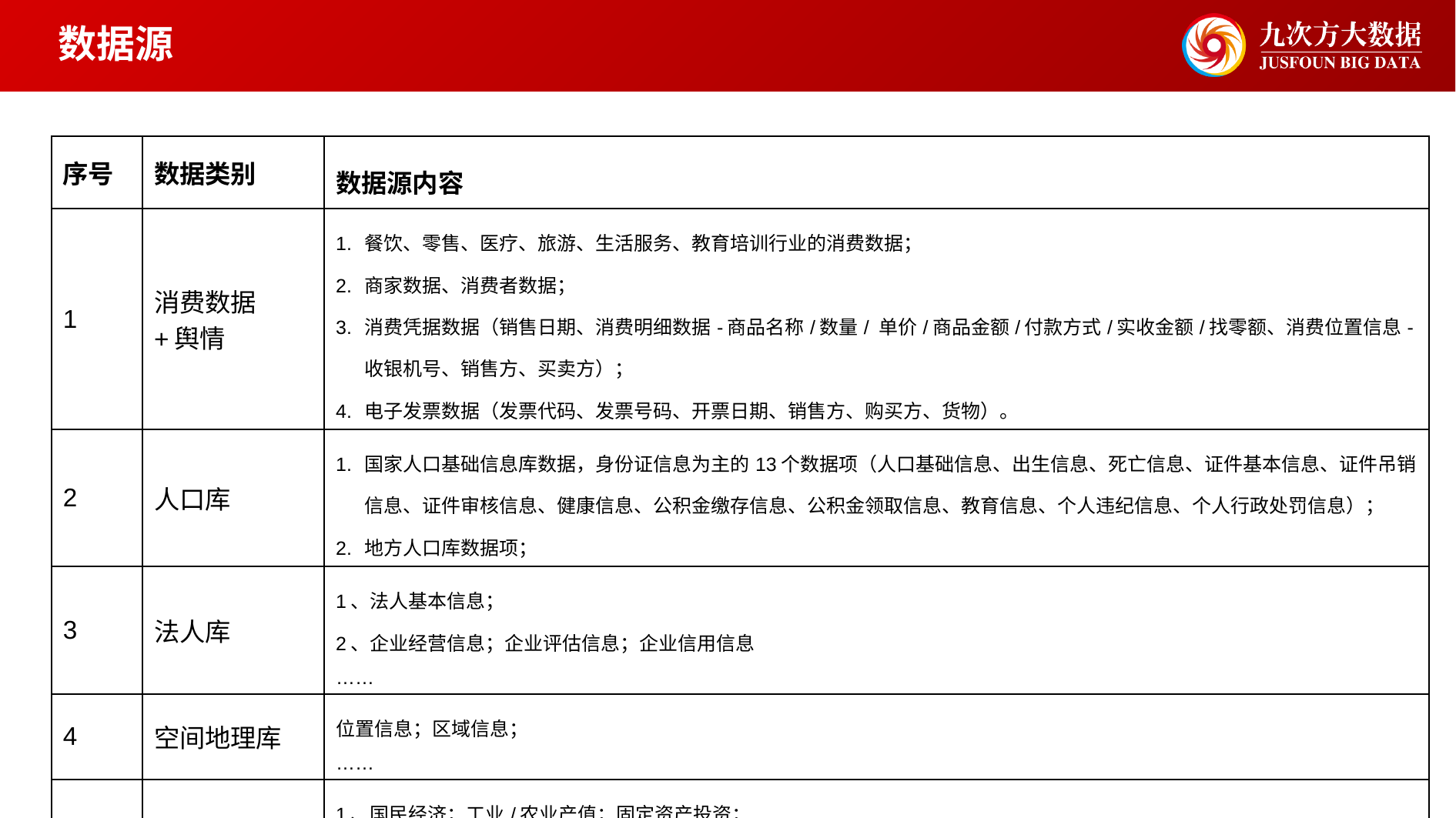

# 数据源
| 序号 | 数据类别 | 数据源内容 |
| --- | --- | --- |
| 1 | 消费数据 +舆情 | 餐饮、零售、医疗、旅游、生活服务、教育培训行业的消费数据； 商家数据、消费者数据； 消费凭据数据（销售日期、消费明细数据-商品名称/数量/ 单价/商品金额/付款方式/实收金额/找零额、消费位置信息-收银机号、销售方、买卖方）； 电子发票数据（发票代码、发票号码、开票日期、销售方、购买方、货物）。 |
| 2 | 人口库 | 国家人口基础信息库数据，身份证信息为主的13个数据项（人口基础信息、出生信息、死亡信息、证件基本信息、证件吊销信息、证件审核信息、健康信息、公积金缴存信息、公积金领取信息、教育信息、个人违纪信息、个人行政处罚信息）； 地方人口库数据项； |
| 3 | 法人库 | 1、法人基本信息； 2、企业经营信息；企业评估信息；企业信用信息 …… |
| 4 | 空间地理库 | 位置信息；区域信息； …… |
| 5 | 宏观经济库 | 1、国民经济；工业/农业产值；固定资产投资； 2、批发、零售、住宿、餐饮等商贸信息 …… |